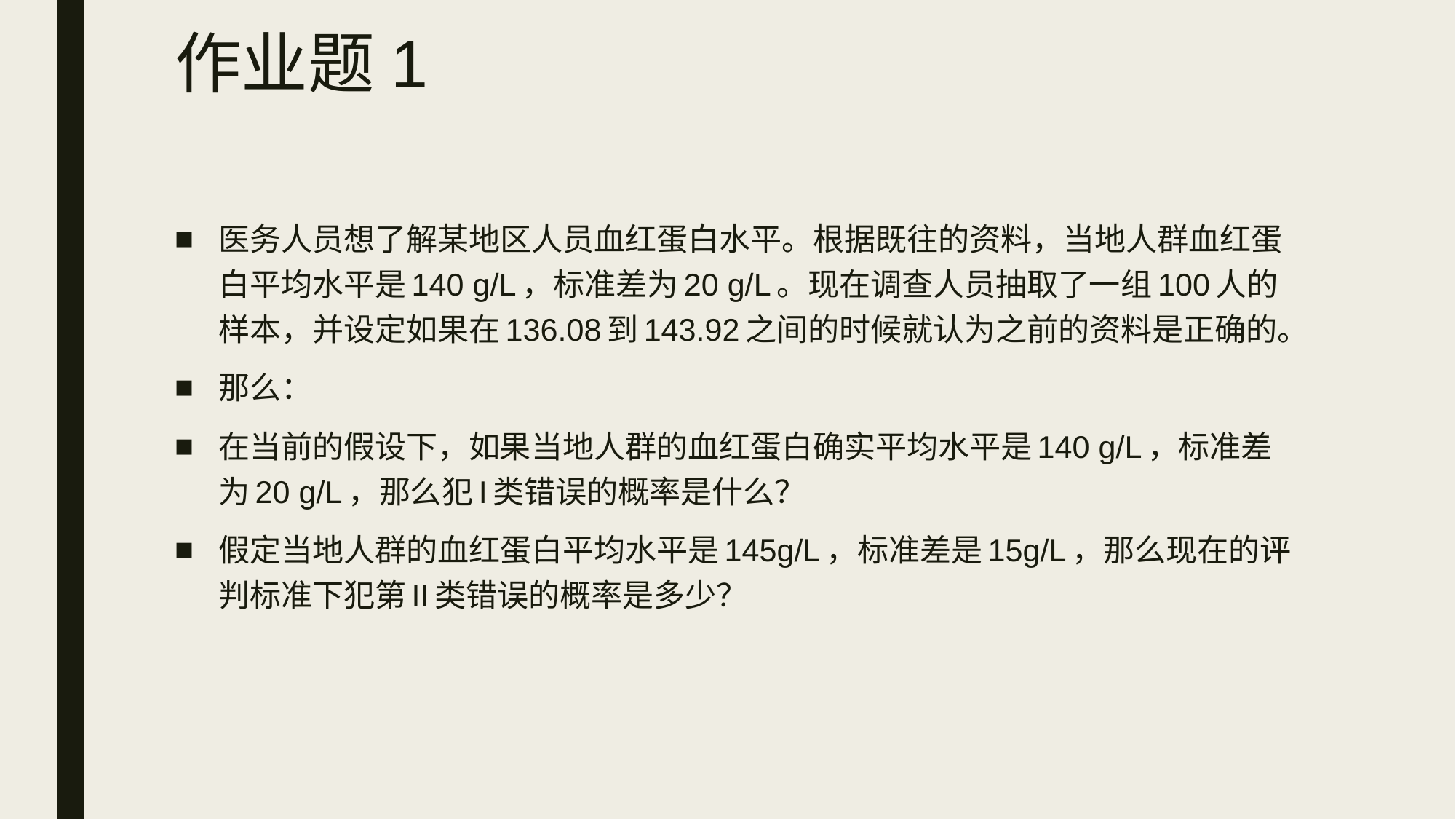

# 作业题1
医务人员想了解某地区人员血红蛋白水平。根据既往的资料，当地人群血红蛋白平均水平是140 g/L，标准差为20 g/L。现在调查人员抽取了一组100人的样本，并设定如果在136.08到143.92之间的时候就认为之前的资料是正确的。
那么：
在当前的假设下，如果当地人群的血红蛋白确实平均水平是140 g/L，标准差为20 g/L，那么犯I类错误的概率是什么？
假定当地人群的血红蛋白平均水平是145g/L，标准差是15g/L，那么现在的评判标准下犯第II类错误的概率是多少？